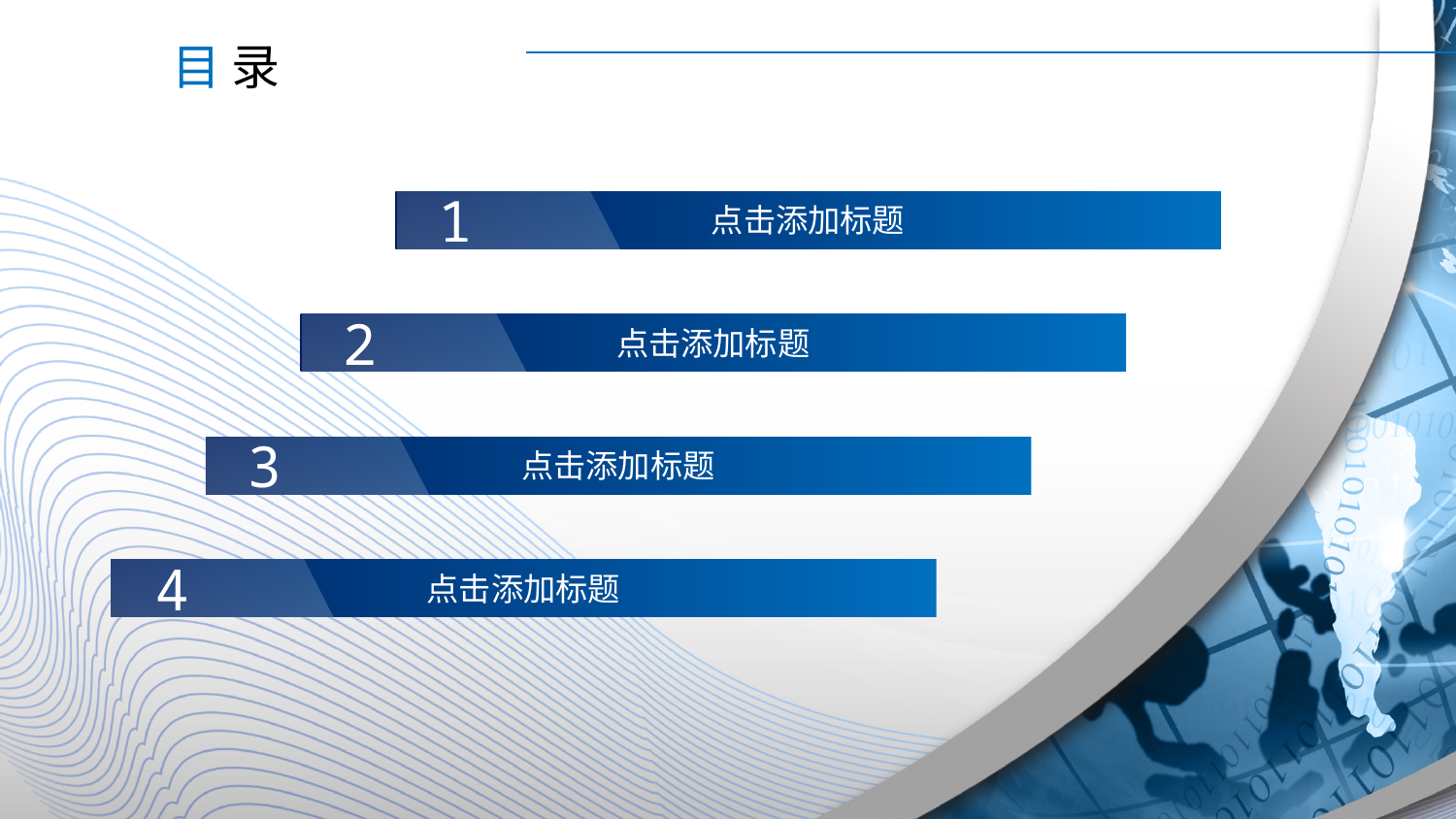

目 录
1

点击添加标题
2

点击添加标题
3

点击添加标题
4

点击添加标题